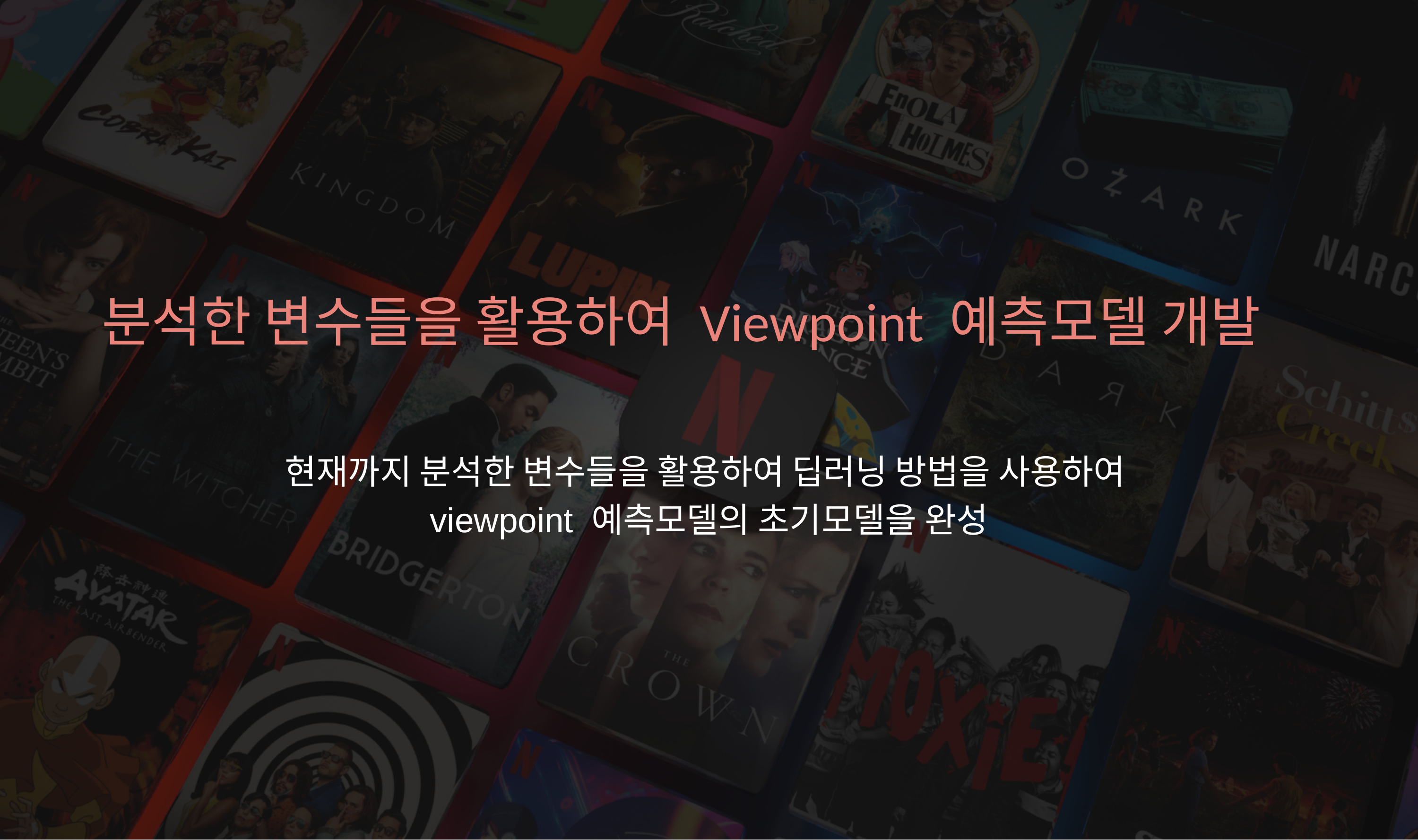

분석한 변수들을 활용하여 Viewpoint 예측모델 개발
현재까지 분석한 변수들을 활용하여 딥러닝 방법을 사용하여
viewpoint 예측모델의 초기모델을 완성